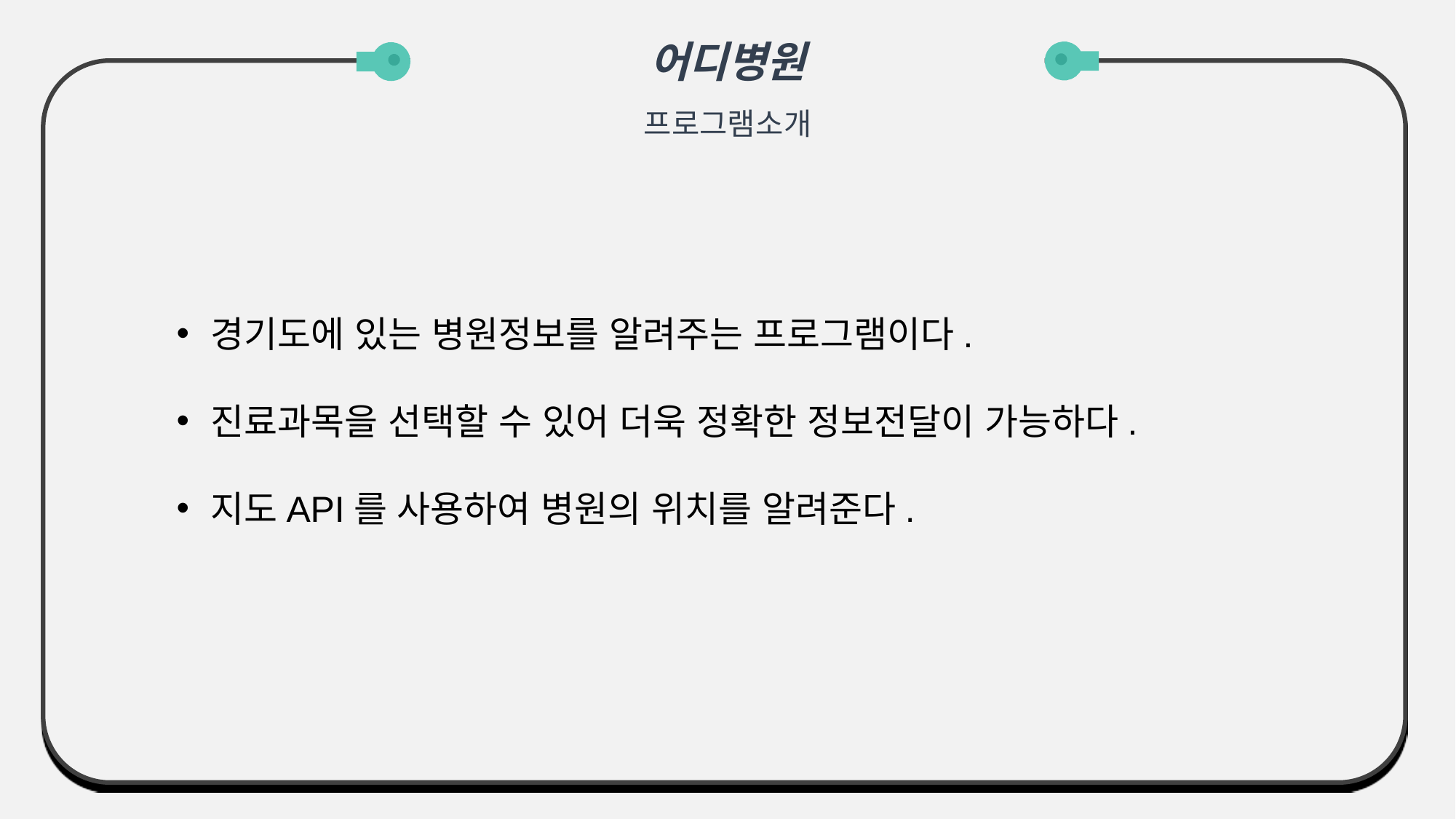

어디병원
프로그램소개

경기도에 있는 병원정보를 알려주는 프로그램이다.

진료과목을 선택할 수 있어 더욱 정확한 정보전달이 가능하다.

지도API를 사용하여 병원의 위치를 알려준다.